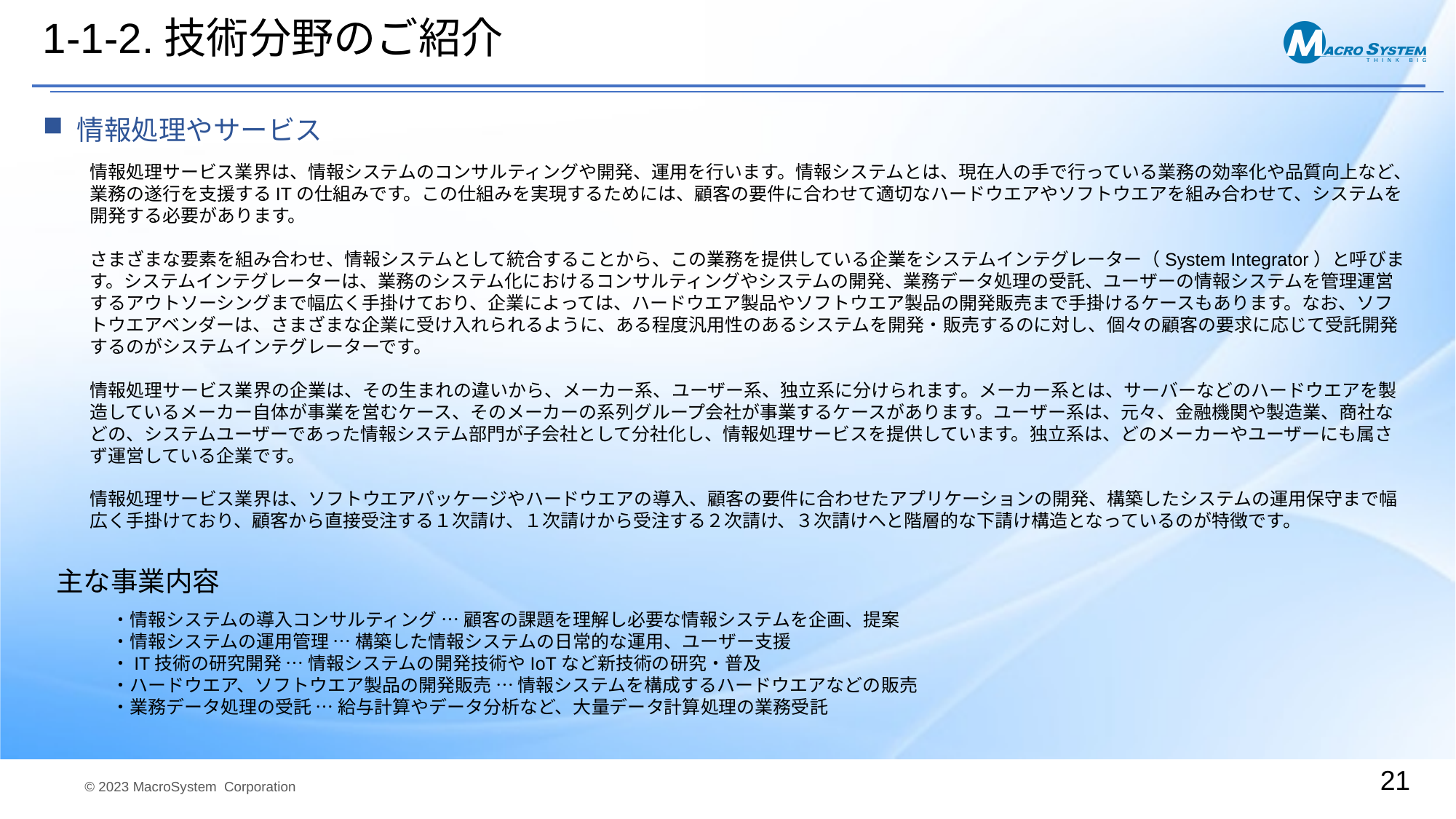

# 1-1-2.技術分野のご紹介
情報処理やサービス
情報処理サービス業界は、情報システムのコンサルティングや開発、運用を行います。情報システムとは、現在人の手で行っている業務の効率化や品質向上など、業務の遂行を支援するITの仕組みです。この仕組みを実現するためには、顧客の要件に合わせて適切なハードウエアやソフトウエアを組み合わせて、システムを開発する必要があります。

さまざまな要素を組み合わせ、情報システムとして統合することから、この業務を提供している企業をシステムインテグレーター（System Integrator）と呼びます。システムインテグレーターは、業務のシステム化におけるコンサルティングやシステムの開発、業務データ処理の受託、ユーザーの情報システムを管理運営するアウトソーシングまで幅広く手掛けており、企業によっては、ハードウエア製品やソフトウエア製品の開発販売まで手掛けるケースもあります。なお、ソフトウエアベンダーは、さまざまな企業に受け入れられるように、ある程度汎用性のあるシステムを開発・販売するのに対し、個々の顧客の要求に応じて受託開発するのがシステムインテグレーターです。

情報処理サービス業界の企業は、その生まれの違いから、メーカー系、ユーザー系、独立系に分けられます。メーカー系とは、サーバーなどのハードウエアを製造しているメーカー自体が事業を営むケース、そのメーカーの系列グループ会社が事業するケースがあります。ユーザー系は、元々、金融機関や製造業、商社などの、システムユーザーであった情報システム部門が子会社として分社化し、情報処理サービスを提供しています。独立系は、どのメーカーやユーザーにも属さず運営している企業です。

情報処理サービス業界は、ソフトウエアパッケージやハードウエアの導入、顧客の要件に合わせたアプリケーションの開発、構築したシステムの運用保守まで幅広く手掛けており、顧客から直接受注する１次請け、１次請けから受注する２次請け、３次請けへと階層的な下請け構造となっているのが特徴です。
主な事業内容
・情報システムの導入コンサルティング … 顧客の課題を理解し必要な情報システムを企画、提案
・情報システムの運用管理 … 構築した情報システムの日常的な運用、ユーザー支援
・IT技術の研究開発 … 情報システムの開発技術やIoTなど新技術の研究・普及
・ハードウエア、ソフトウエア製品の開発販売 … 情報システムを構成するハードウエアなどの販売
・業務データ処理の受託 … 給与計算やデータ分析など、大量データ計算処理の業務受託